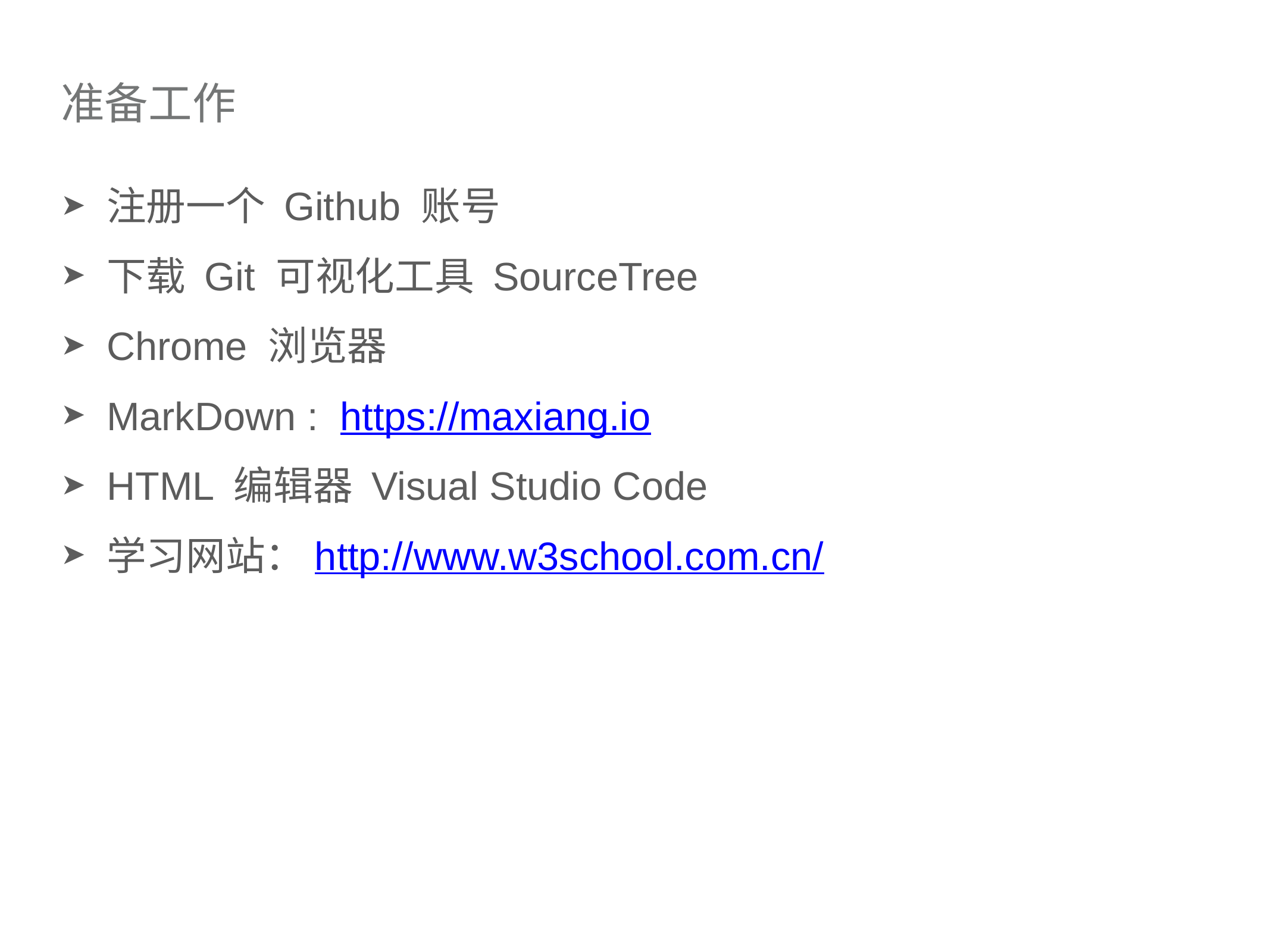

# 准备工作

注册一个 Github 账号
下载 Git 可视化工具 SourceTree
Chrome 浏览器
MarkDown :  https://maxiang.io
HTML 编辑器 Visual Studio Code
学习网站：http://www.w3school.com.cn/